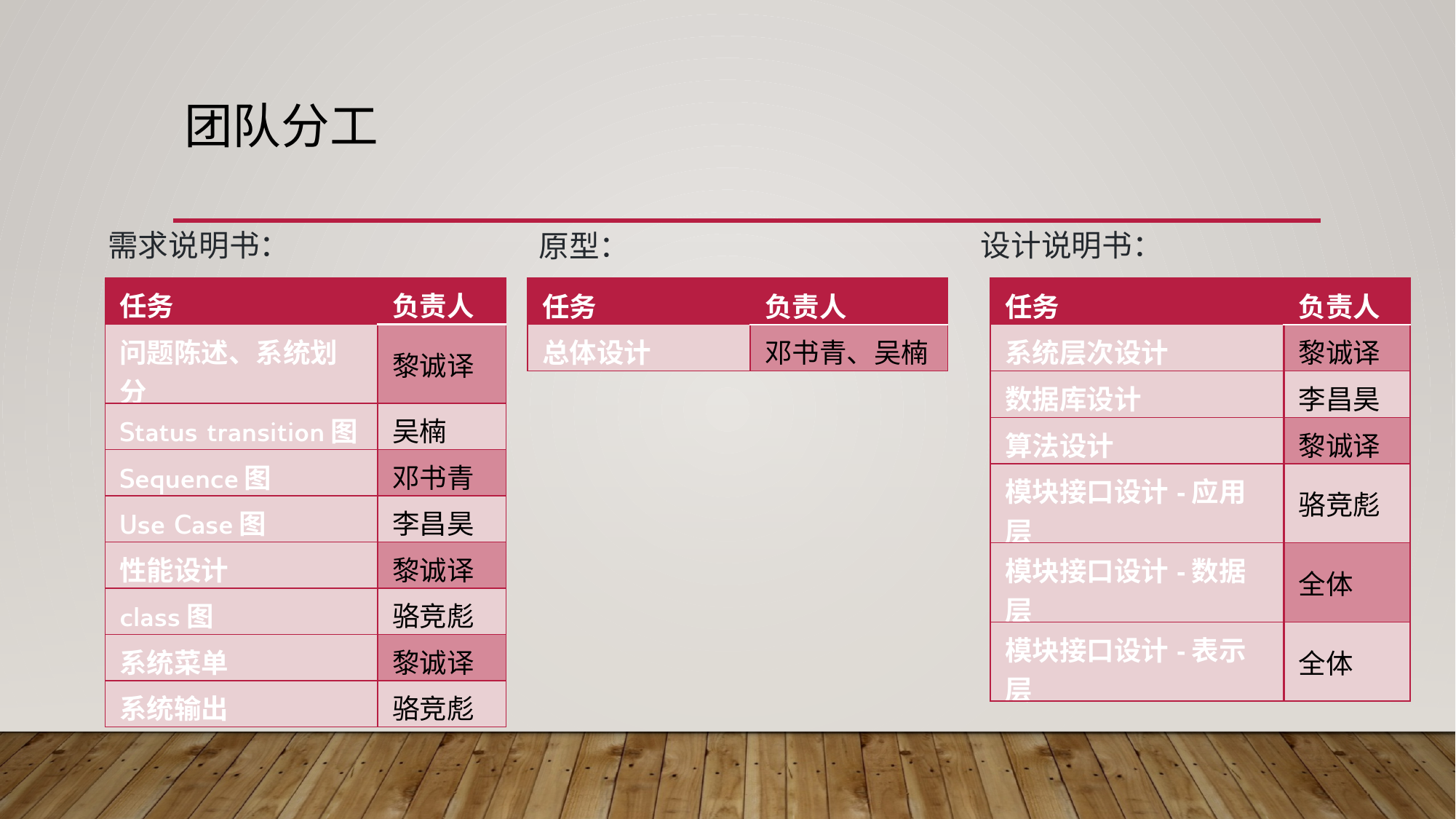

需求说明书：
原型：
设计说明书：

# 团队分工
需求说明书：
设计说明书：
原型：
| 任务 | 负责人 |
| --- | --- |
| 问题陈述、系统划分 | 黎诚译 |
| Status transition图 | 吴楠 |
| Sequence图 | 邓书青 |
| Use Case图 | 李昌昊 |
| 性能设计 | 黎诚译 |
| class图 | 骆竞彪 |
| 系统菜单 | 黎诚译 |
| 系统输出 | 骆竞彪 |
| 任务 | 负责人 |
| --- | --- |
| 总体设计 | 邓书青、吴楠 |
| 任务 | 负责人 |
| --- | --- |
| 系统层次设计 | 黎诚译 |
| 数据库设计 | 李昌昊 |
| 算法设计 | 黎诚译 |
| 模块接口设计-应用层 | 骆竞彪 |
| 模块接口设计-数据层 | 全体 |
| 模块接口设计-表示层 | 全体 |